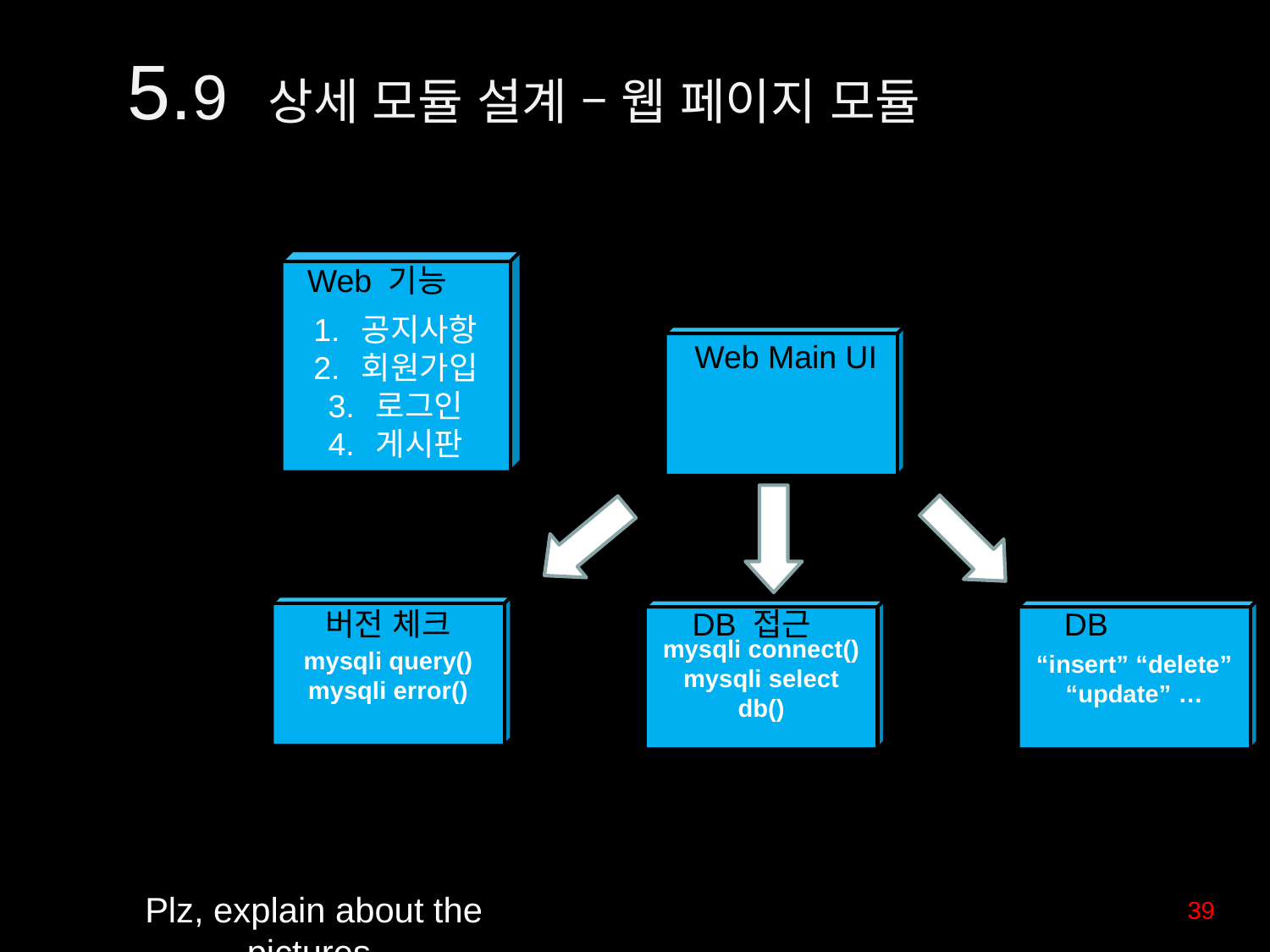

5.9 상세 모듈 설계 – 웹 페이지 모듈

공지사항
회원가입
로그인
게시판
Web 기능

Web Main UI

mysqli query()
mysqli error()
버전 체크
DB 접근
DB
mysqli connect()
mysqli select db()
“insert” “delete”
“update” …
39
Plz, explain about the pictures.
39